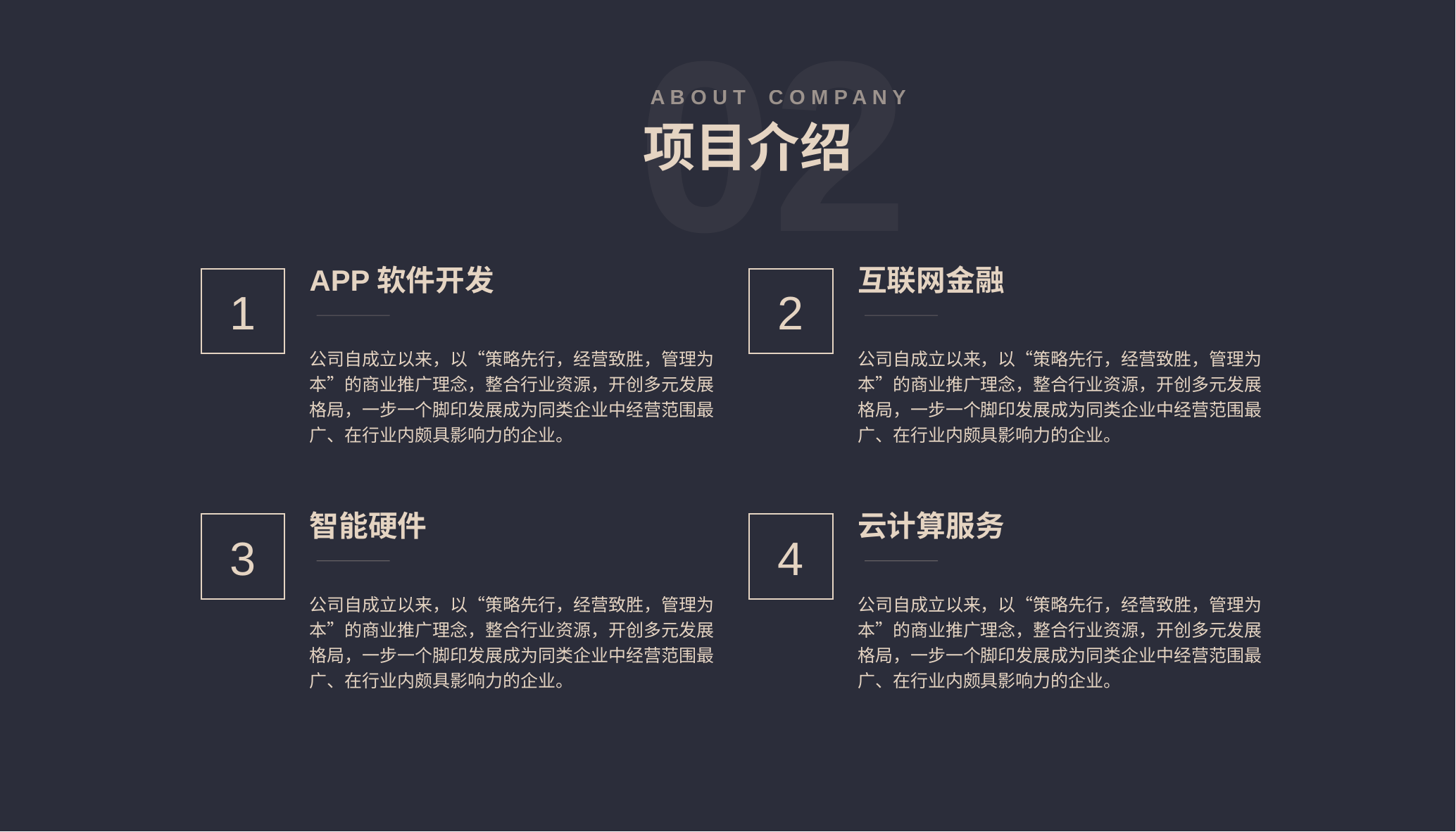

02
A B O U T    C O M P A N Y
项目介绍
APP软件开发
互联网金融

1

2

公司自成立以来，以“策略先行，经营致胜，管理为本”的商业推广理念，整合行业资源，开创多元发展格局，一步一个脚印发展成为同类企业中经营范围最广、在行业内颇具影响力的企业。
公司自成立以来，以“策略先行，经营致胜，管理为本”的商业推广理念，整合行业资源，开创多元发展格局，一步一个脚印发展成为同类企业中经营范围最广、在行业内颇具影响力的企业。
智能硬件
云计算服务

3

4

公司自成立以来，以“策略先行，经营致胜，管理为本”的商业推广理念，整合行业资源，开创多元发展格局，一步一个脚印发展成为同类企业中经营范围最广、在行业内颇具影响力的企业。
公司自成立以来，以“策略先行，经营致胜，管理为本”的商业推广理念，整合行业资源，开创多元发展格局，一步一个脚印发展成为同类企业中经营范围最广、在行业内颇具影响力的企业。